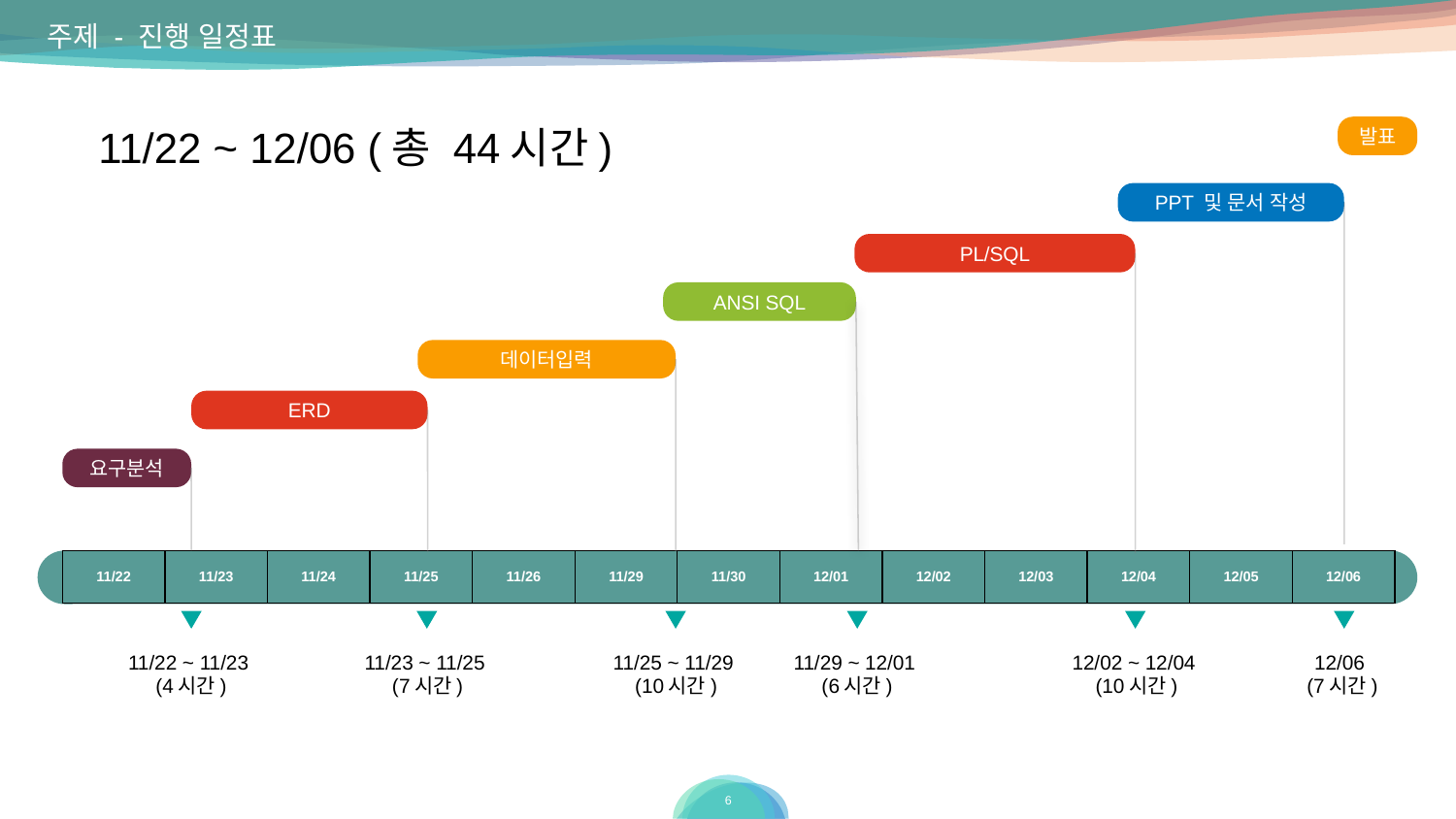

주제 - 진행 일정표
11/22 ~ 12/06 (총 44시간)
발표
PPT 및 문서 작성
PL/SQL
ANSI SQL
데이터입력
ERD
요구분석

| 11/22 | 11/23 | 11/24 | 11/25 | 11/26 | 11/29 | 11/30 | 12/01 | 12/02 | 12/03 | 12/04 | 12/05 | 12/06 |
| --- | --- | --- | --- | --- | --- | --- | --- | --- | --- | --- | --- | --- |

11/22 ~ 11/23
(4시간)
11/23 ~ 11/25
(7시간)
11/25 ~ 11/29
(10시간)
11/29 ~ 12/01
(6시간)
12/02 ~ 12/04
(10시간)
12/06
(7시간)

6